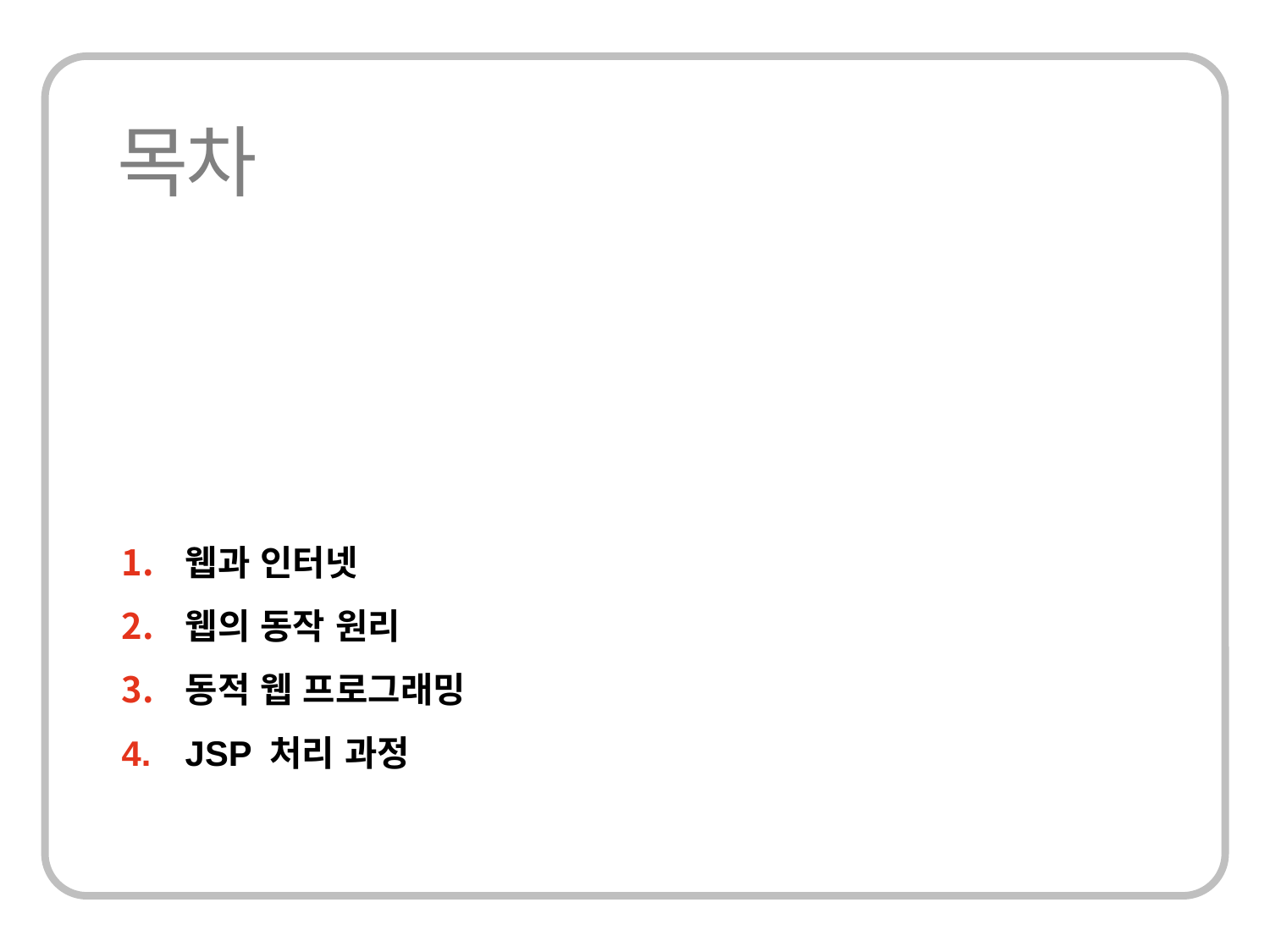

웹과 인터넷
웹의 동작 원리
동적 웹 프로그래밍
JSP 처리 과정